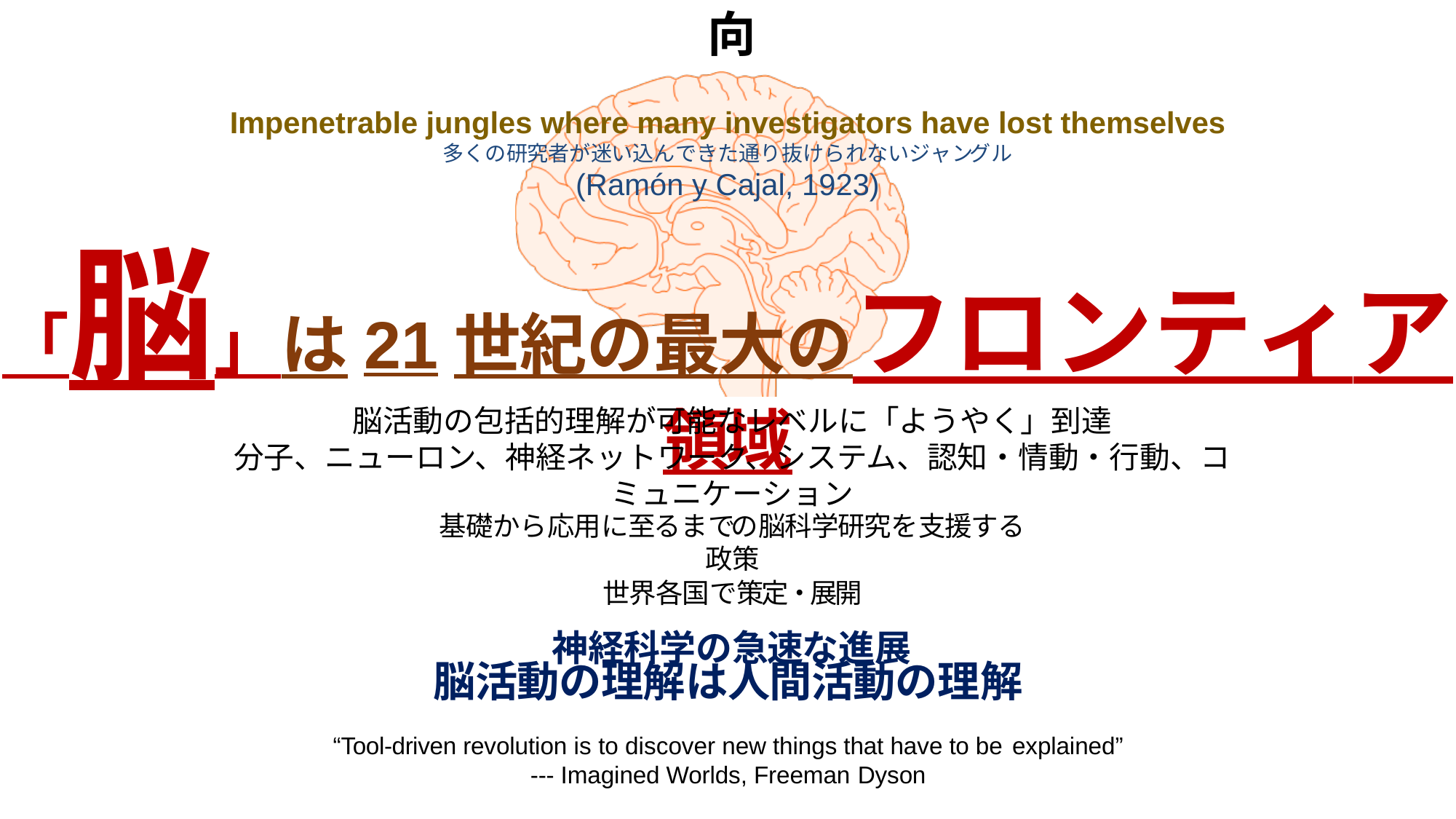

脳機能研究の現状と動向

Impenetrable jungles where many investigators have lost themselves
多くの研究者が迷い込んできた通り抜けられないジャングル
(Ramón y Cajal, 1923)
「脳」は21世紀の最大のフロンティア領域
脳活動の包括的理解が可能なレベルに「ようやく」到達
分子、ニューロン、神経ネットワーク、システム、認知・情動・行動、コミュニケーション
基礎から応用に至るまでの脳科学研究を支援する政策
世界各国で策定・展開
神経科学の急速な進展
脳活動の理解は人間活動の理解
“Tool-driven revolution is to discover new things that have to be explained”
--- Imagined Worlds, Freeman Dyson